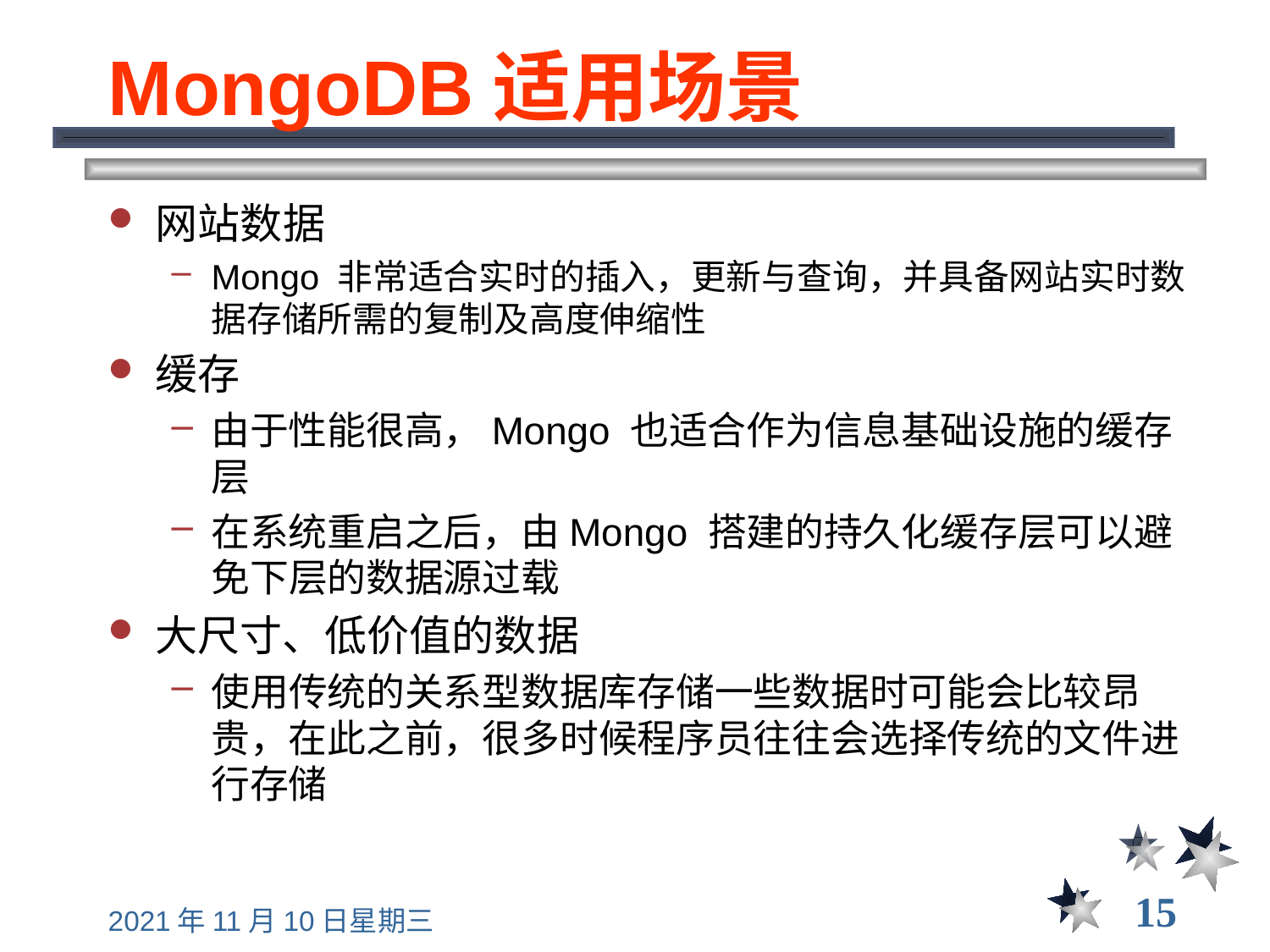

# MongoDB适用场景
网站数据
Mongo 非常适合实时的插入，更新与查询，并具备网站实时数据存储所需的复制及高度伸缩性
缓存
由于性能很高，Mongo 也适合作为信息基础设施的缓存层
在系统重启之后，由Mongo 搭建的持久化缓存层可以避免下层的数据源过载
大尺寸、低价值的数据
使用传统的关系型数据库存储一些数据时可能会比较昂贵，在此之前，很多时候程序员往往会选择传统的文件进行存储
15
2021年11月10日星期三
大数据管理----前言